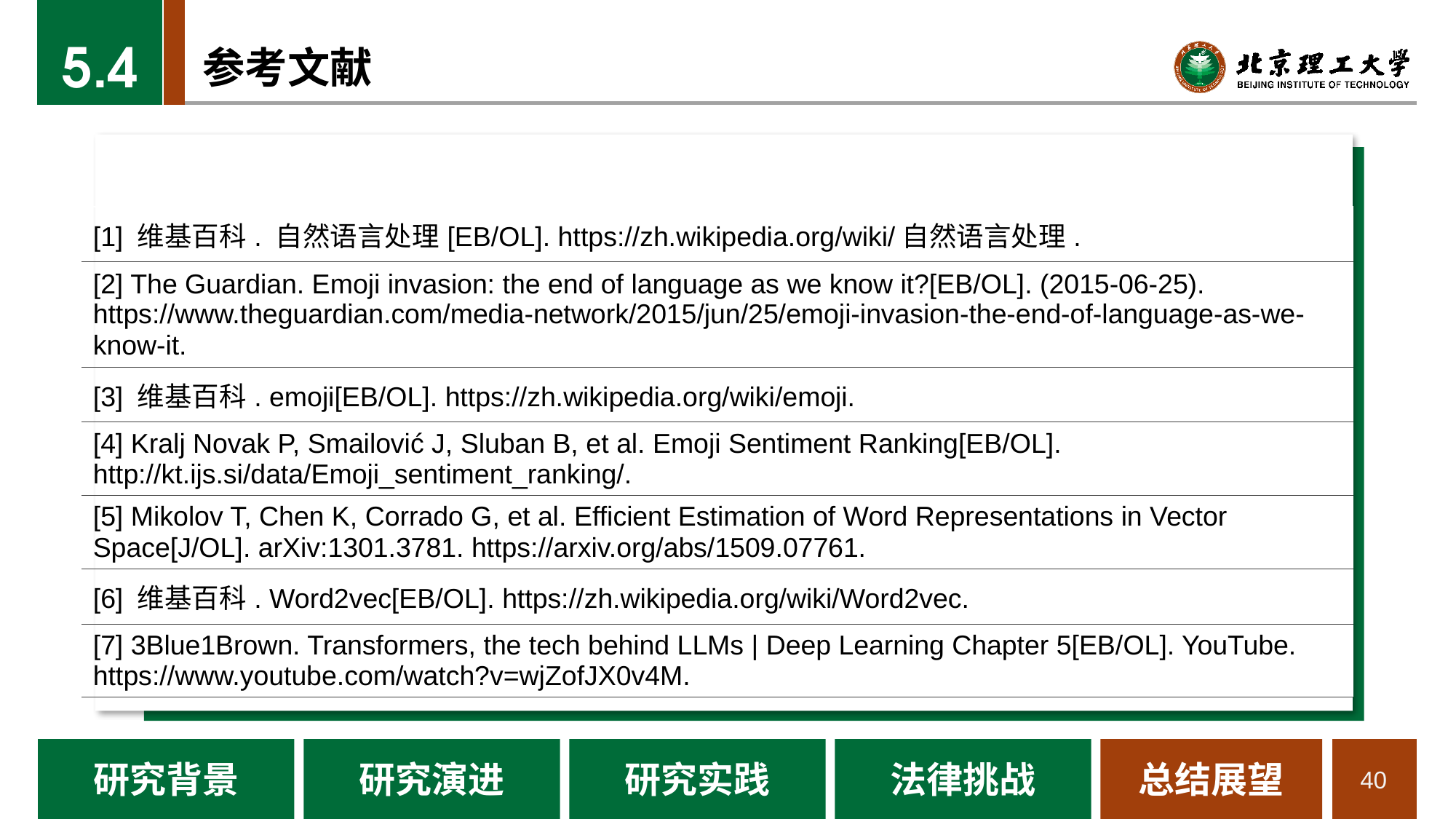

5.4
# 参考文献

| [1] 维基百科. 自然语言处理[EB/OL]. https://zh.wikipedia.org/wiki/自然语言处理. |
| --- |
| [2] The Guardian. Emoji invasion: the end of language as we know it?[EB/OL]. (2015-06-25). https://www.theguardian.com/media-network/2015/jun/25/emoji-invasion-the-end-of-language-as-we-know-it. |
| [3] 维基百科. emoji[EB/OL]. https://zh.wikipedia.org/wiki/emoji. |
| [4] Kralj Novak P, Smailović J, Sluban B, et al. Emoji Sentiment Ranking[EB/OL]. http://kt.ijs.si/data/Emoji\_sentiment\_ranking/. |
| [5] Mikolov T, Chen K, Corrado G, et al. Efficient Estimation of Word Representations in Vector Space[J/OL]. arXiv:1301.3781. https://arxiv.org/abs/1509.07761. |
| [6] 维基百科. Word2vec[EB/OL]. https://zh.wikipedia.org/wiki/Word2vec. |
| [7] 3Blue1Brown. Transformers, the tech behind LLMs | Deep Learning Chapter 5[EB/OL]. YouTube. https://www.youtube.com/watch?v=wjZofJX0v4M. |